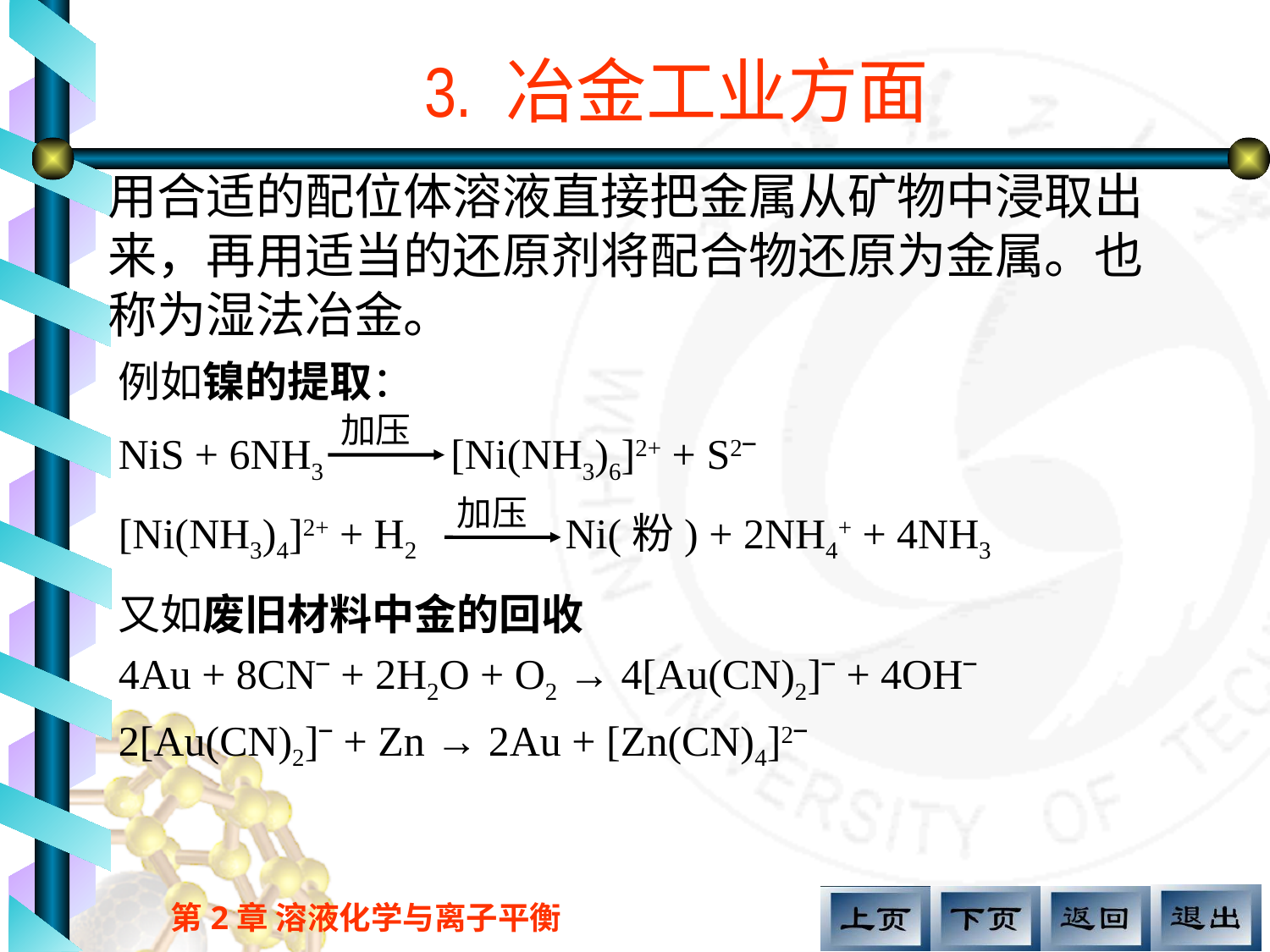

# 3. 冶金工业方面
用合适的配位体溶液直接把金属从矿物中浸取出来，再用适当的还原剂将配合物还原为金属。也称为湿法冶金。
例如镍的提取：
NiS + 6NH3            [Ni(NH3)6]2+ + S2ˉ
[Ni(NH3)4]2+ + H2              Ni(粉) + 2NH4+ + 4NH3
加压

加压

又如废旧材料中金的回收
4Au + 8CNˉ + 2H2O + O2 → 4[Au(CN)2]ˉ + 4OHˉ
2[Au(CN)2]ˉ + Zn → 2Au + [Zn(CN)4]2ˉ